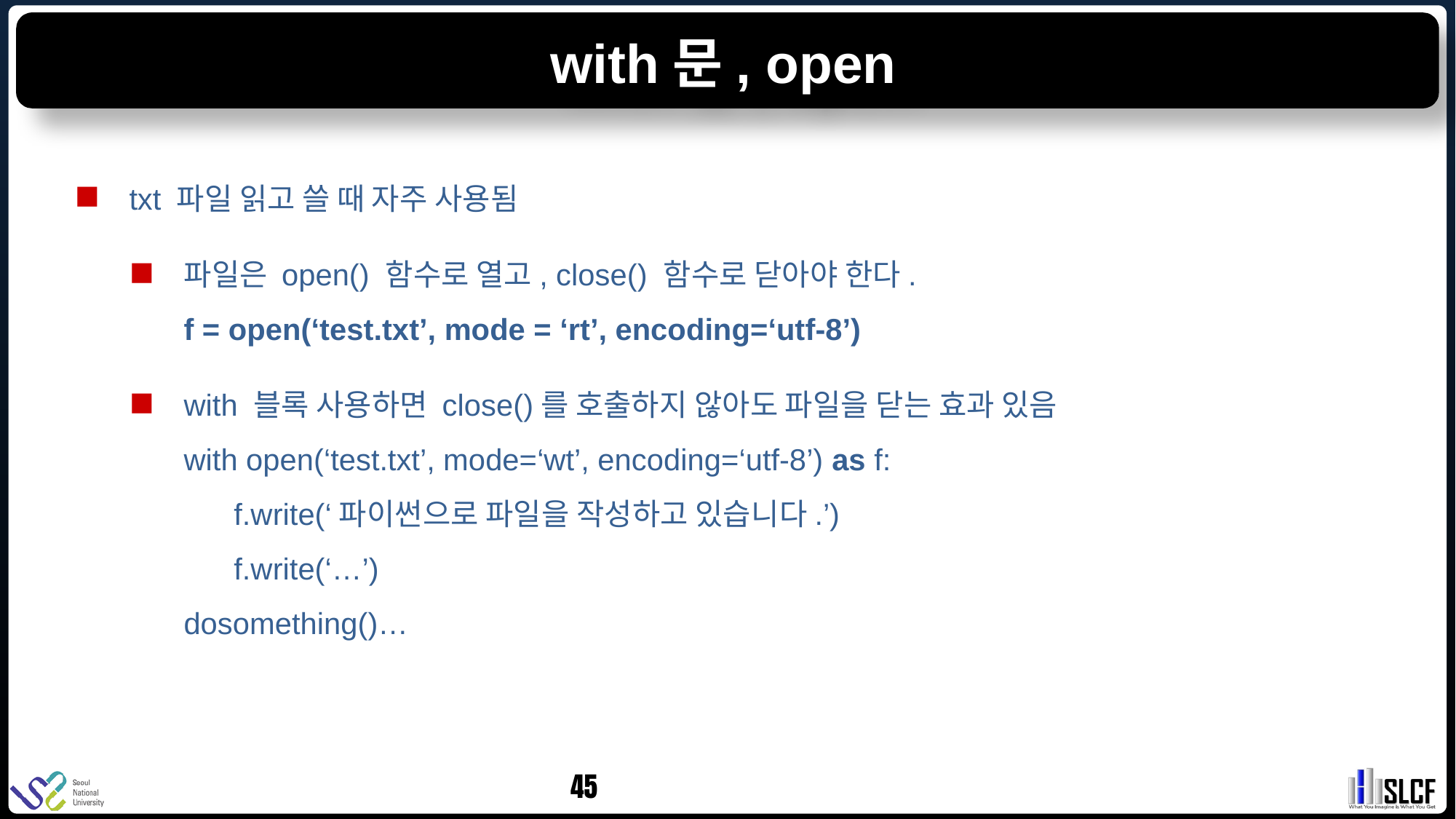

# with문, open
txt 파일 읽고 쓸 때 자주 사용됨
파일은 open() 함수로 열고, close() 함수로 닫아야 한다.
f = open(‘test.txt’, mode = ‘rt’, encoding=‘utf-8’)
with 블록 사용하면 close()를 호출하지 않아도 파일을 닫는 효과 있음
with open(‘test.txt’, mode=‘wt’, encoding=‘utf-8’) as f:
      f.write(‘파이썬으로 파일을 작성하고 있습니다.’)
      f.write(‘…’)
dosomething()…
45